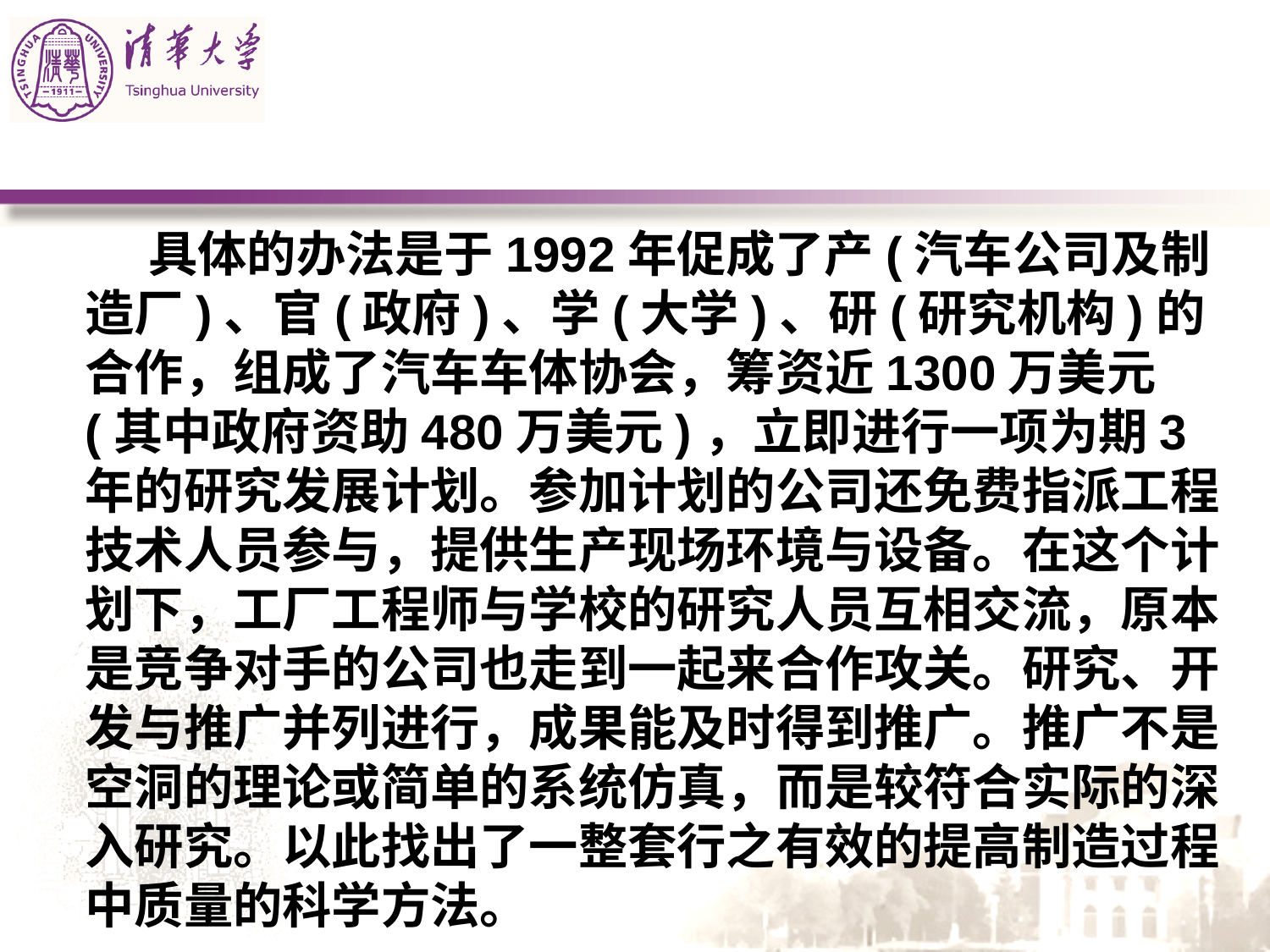

#
         具体的办法是于1992年促成了产(汽车公司及制造厂)、官(政府)、学(大学)、研(研究机构)的合作，组成了汽车车体协会，筹资近1300万美元(其中政府资助480万美元)，立即进行一项为期3年的研究发展计划。参加计划的公司还免费指派工程技术人员参与，提供生产现场环境与设备。在这个计划下，工厂工程师与学校的研究人员互相交流，原本是竞争对手的公司也走到一起来合作攻关。研究、开发与推广并列进行，成果能及时得到推广。推广不是空洞的理论或简单的系统仿真，而是较符合实际的深入研究。以此找出了一整套行之有效的提高制造过程中质量的科学方法。